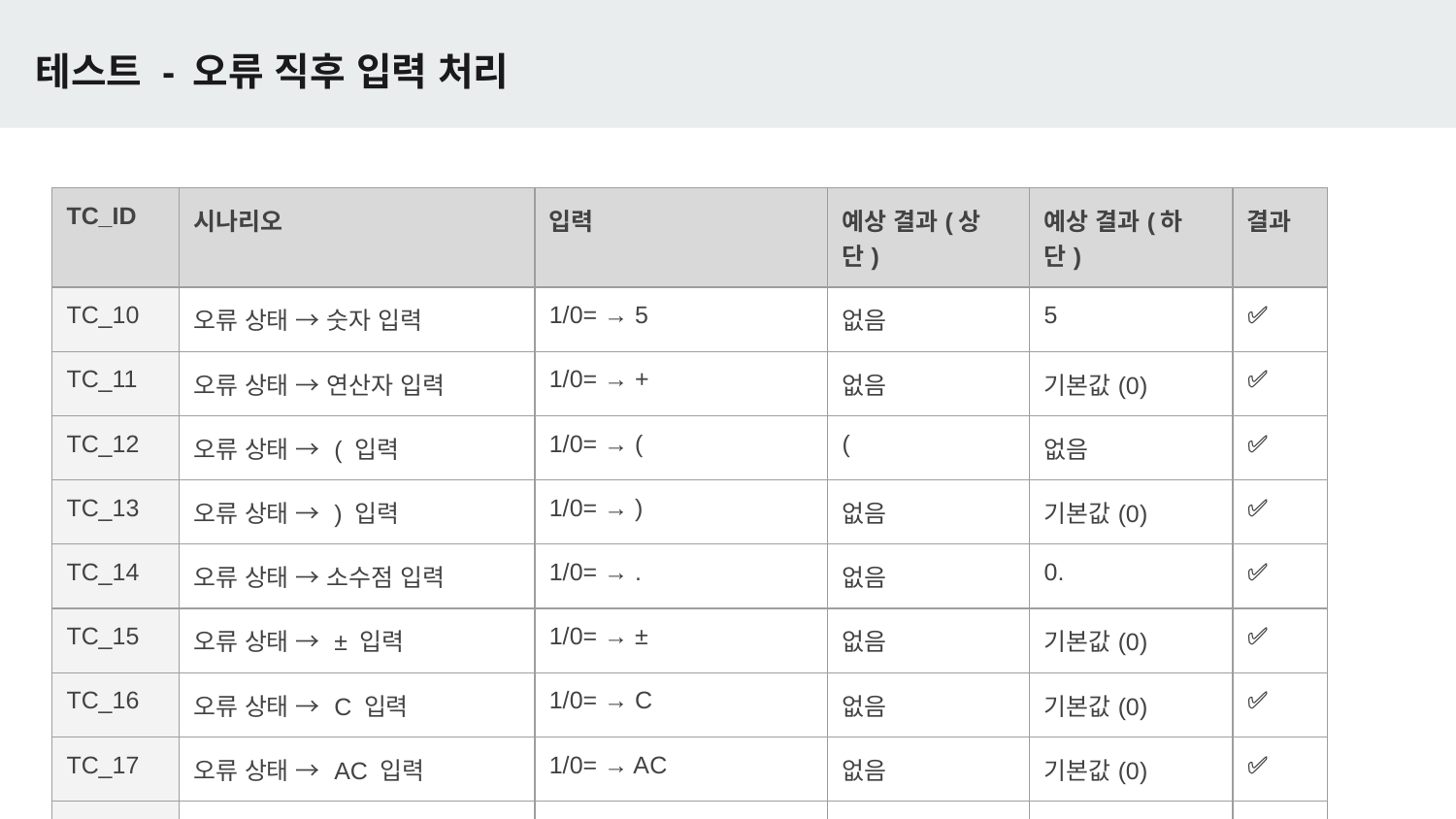

# 테스트 - 오류 직후 입력 처리
| TC\_ID | 시나리오 | 입력 | 예상 결과(상단) | 예상 결과(하단) | 결과 |
| --- | --- | --- | --- | --- | --- |
| TC\_10 | 오류 상태 → 숫자 입력 | 1/0= → 5 | 없음 | 5 | ✅ |
| TC\_11 | 오류 상태 → 연산자 입력 | 1/0= → + | 없음 | 기본값(0) | ✅ |
| TC\_12 | 오류 상태 → ( 입력 | 1/0= → ( | ( | 없음 | ✅ |
| TC\_13 | 오류 상태 → ) 입력 | 1/0= → ) | 없음 | 기본값(0) | ✅ |
| TC\_14 | 오류 상태 → 소수점 입력 | 1/0= → . | 없음 | 0. | ✅ |
| TC\_15 | 오류 상태 → ± 입력 | 1/0= → ± | 없음 | 기본값(0) | ✅ |
| TC\_16 | 오류 상태 → C 입력 | 1/0= → C | 없음 | 기본값(0) | ✅ |
| TC\_17 | 오류 상태 → AC 입력 | 1/0= → AC | 없음 | 기본값(0) | ✅ |
| TC\_18 | 오류 상태 → = 입력 | 1/0== | 없음 | 기본값(0) | ✅ |